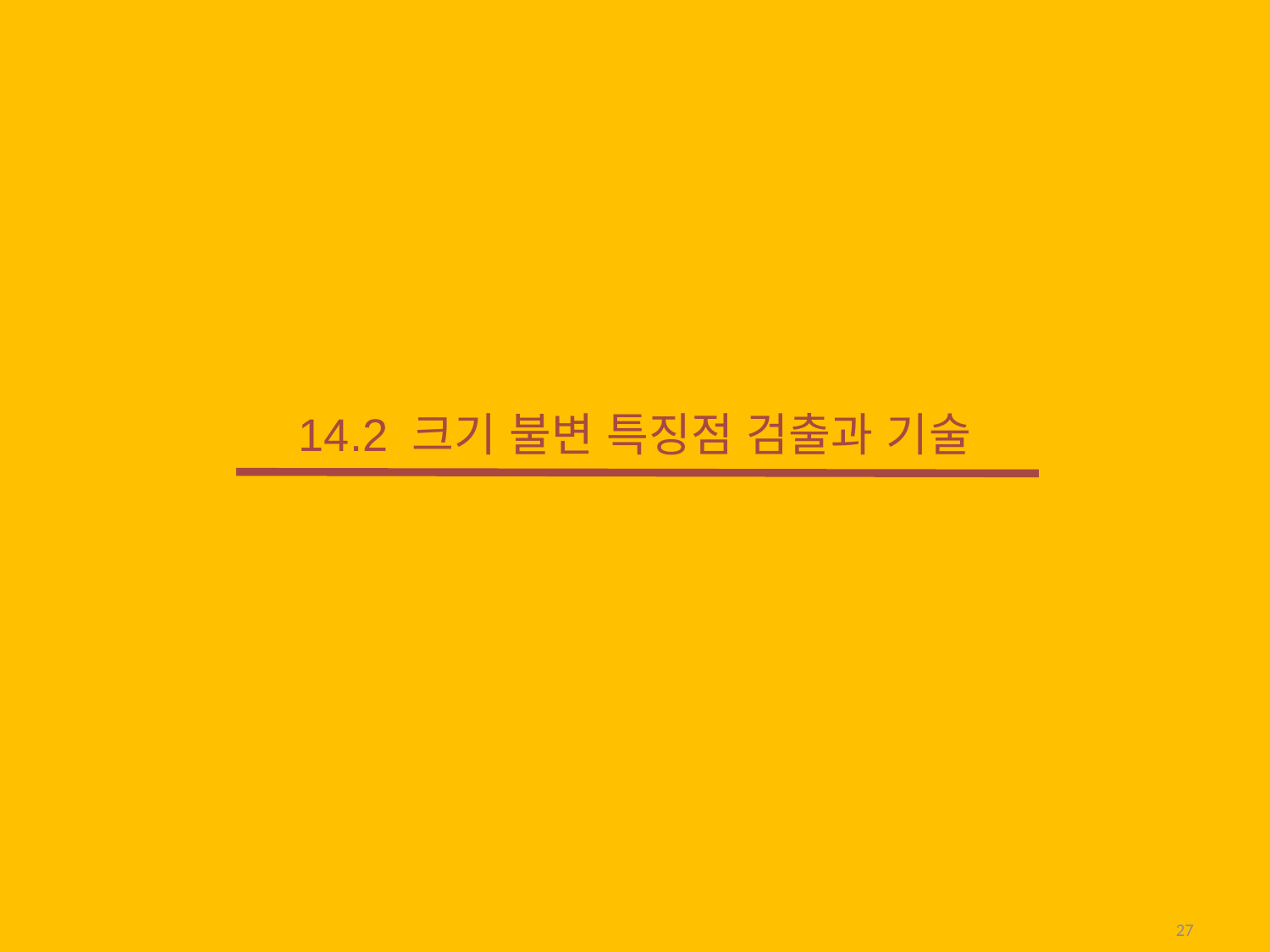

# 14.2 크기 불변 특징점 검출과 기술
27